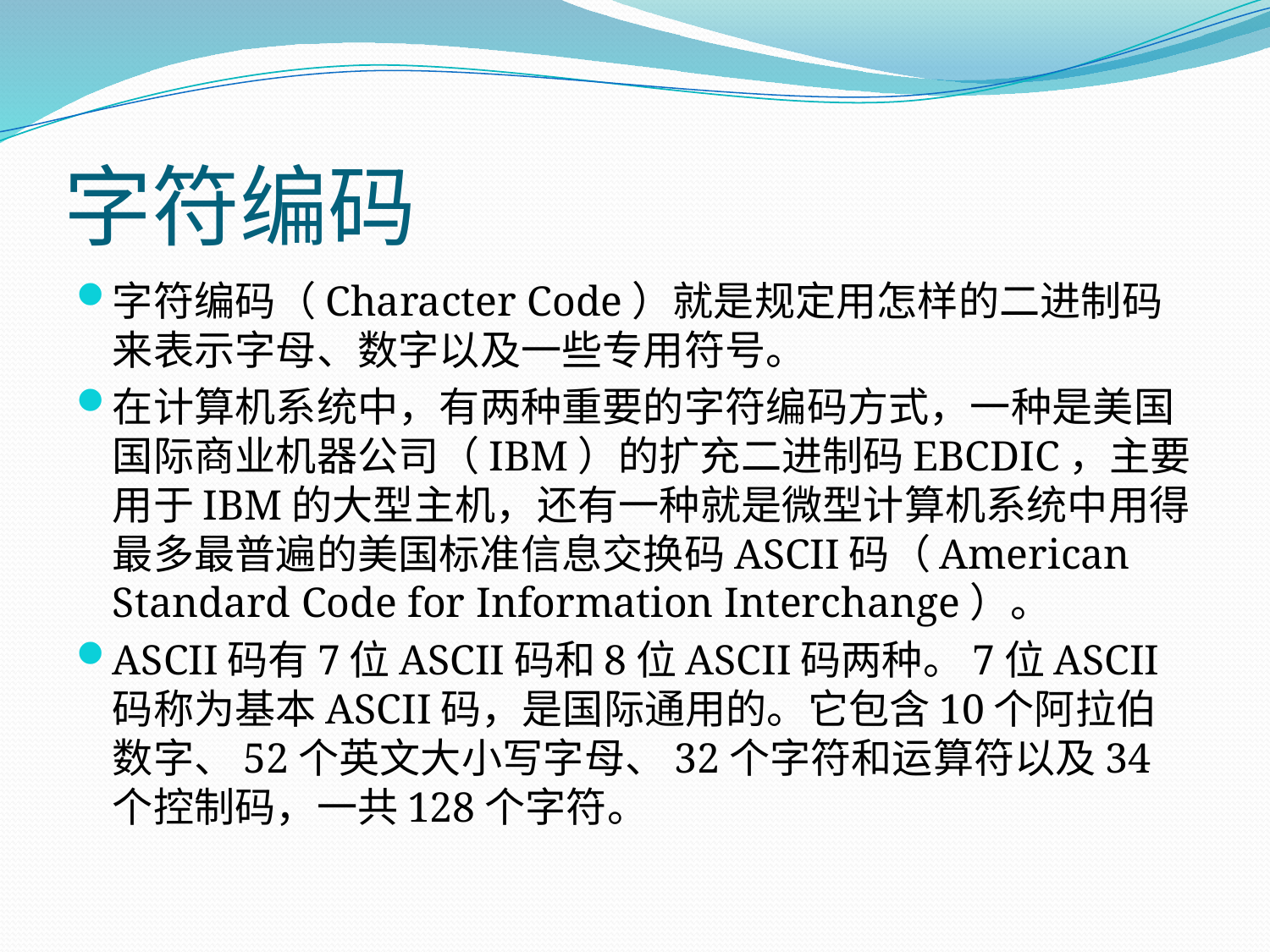

# 字符编码
字符编码（Character Code）就是规定用怎样的二进制码来表示字母、数字以及一些专用符号。
在计算机系统中，有两种重要的字符编码方式，一种是美国国际商业机器公司（IBM）的扩充二进制码EBCDIC，主要用于IBM的大型主机，还有一种就是微型计算机系统中用得最多最普遍的美国标准信息交换码ASCII码（American Standard Code for Information Interchange）。
ASCII码有7位ASCII码和8位ASCII码两种。7位ASCII码称为基本ASCII码，是国际通用的。它包含10个阿拉伯数字、52个英文大小写字母、32个字符和运算符以及34个控制码，一共128个字符。